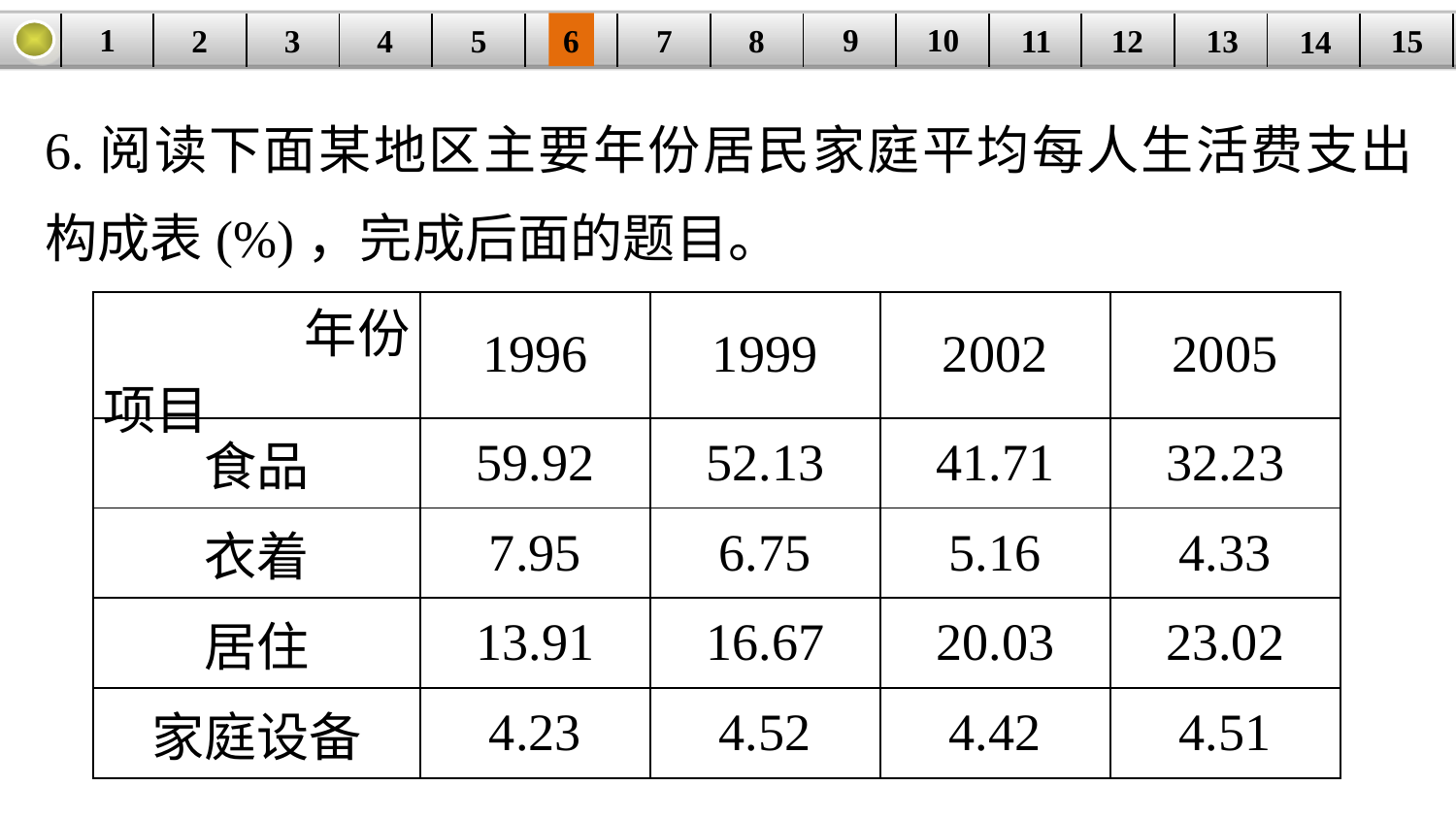

9
10
1
3
4
5
6
8
11
2
12
15
|  |  |  |  |  |  |  |  |  |  |  |  |  |  |  |
| --- | --- | --- | --- | --- | --- | --- | --- | --- | --- | --- | --- | --- | --- | --- |
7
13
14

6.阅读下面某地区主要年份居民家庭平均每人生活费支出构成表(%)，完成后面的题目。
| 年份 项目 | 1996 | 1999 | 2002 | 2005 |
| --- | --- | --- | --- | --- |
| 食品 | 59.92 | 52.13 | 41.71 | 32.23 |
| 衣着 | 7.95 | 6.75 | 5.16 | 4.33 |
| 居住 | 13.91 | 16.67 | 20.03 | 23.02 |
| 家庭设备 | 4.23 | 4.52 | 4.42 | 4.51 |